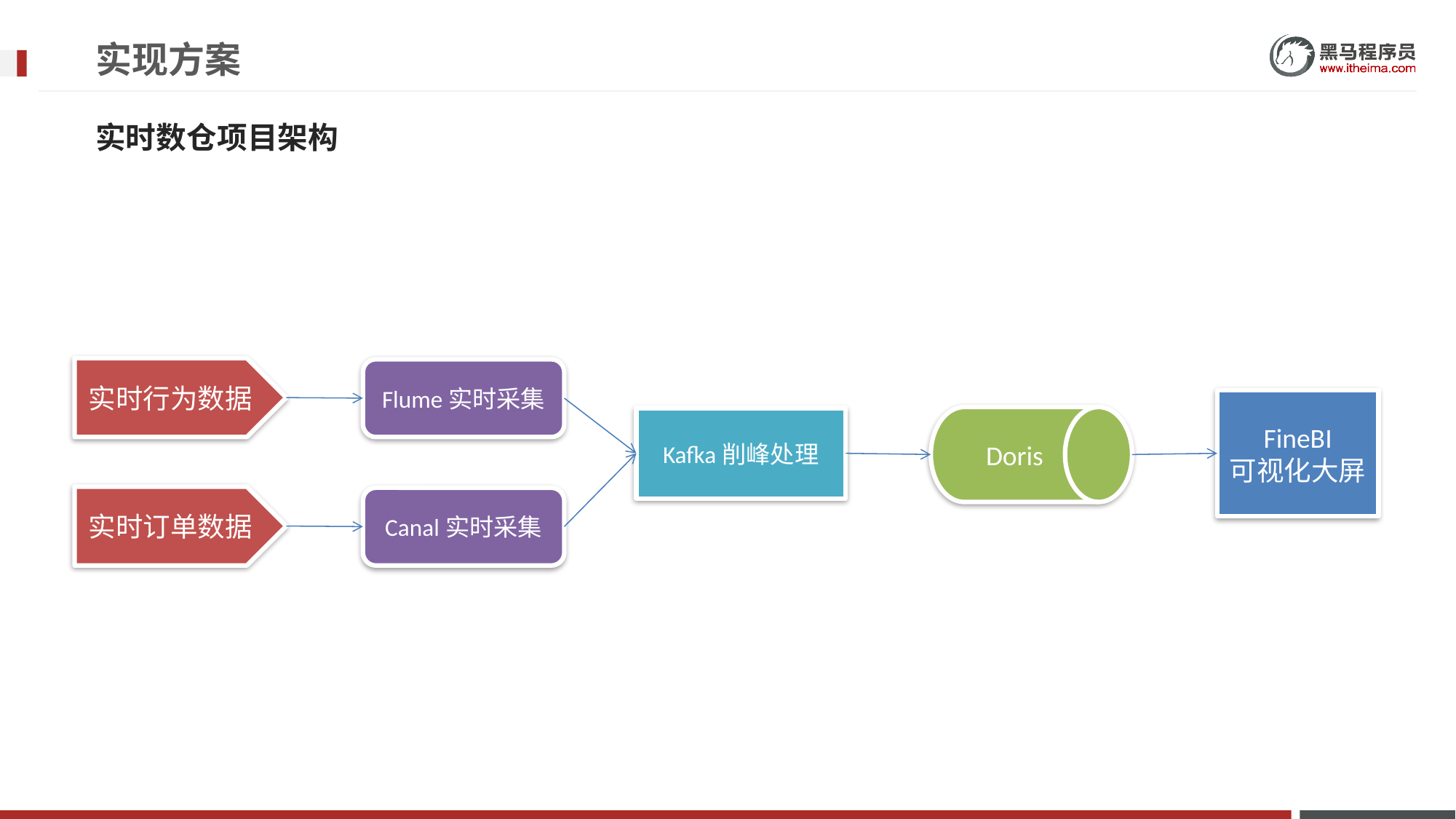

# 实现方案
实时数仓项目架构
实时行为数据
Flume实时采集
FineBI
可视化大屏
Doris
Kafka削峰处理
实时订单数据
Canal实时采集